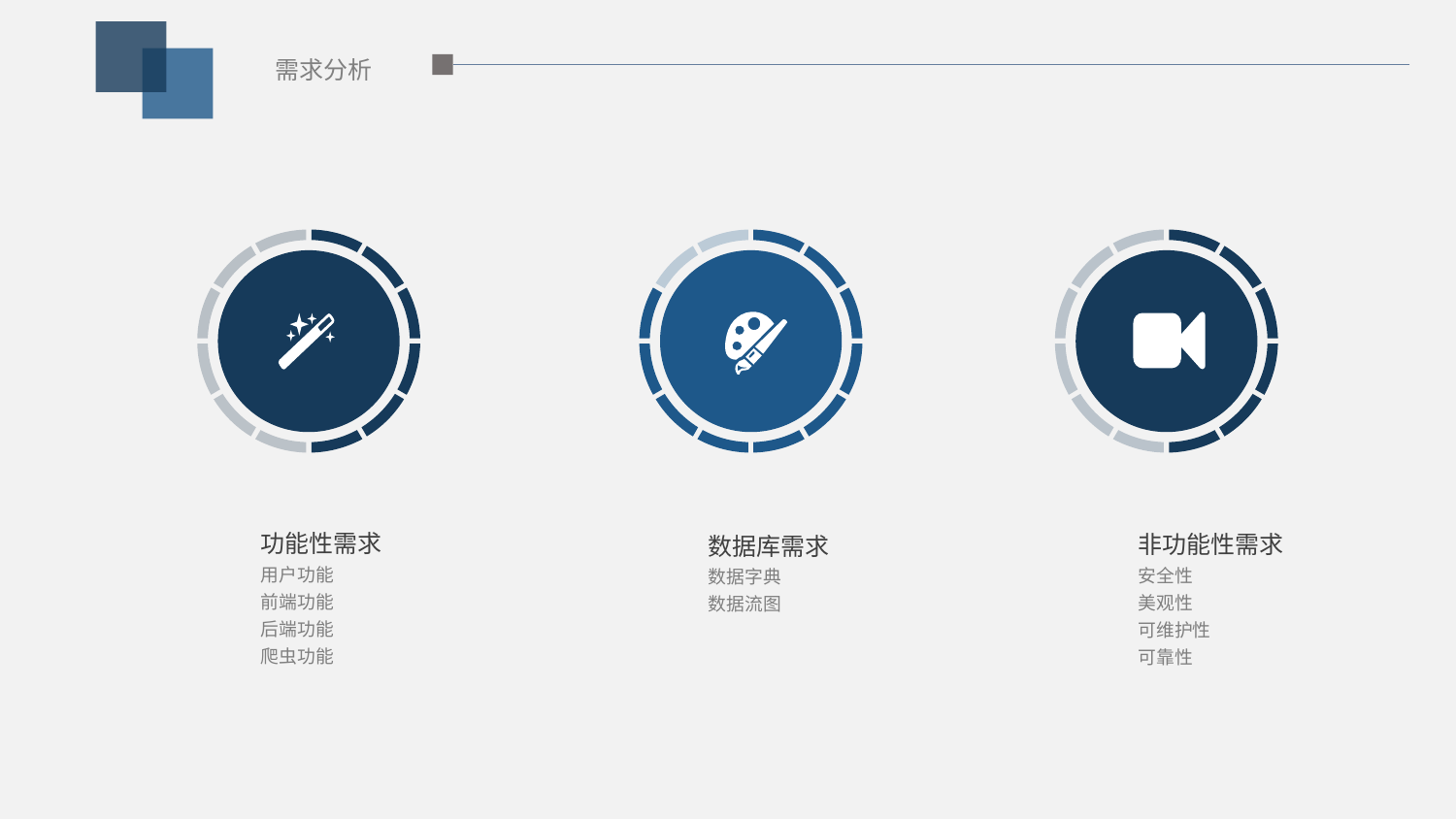

需求分析

功能性需求
用户功能
前端功能
后端功能
爬虫功能
非功能性需求
安全性
美观性
可维护性
可靠性
数据库需求
数据字典
数据流图